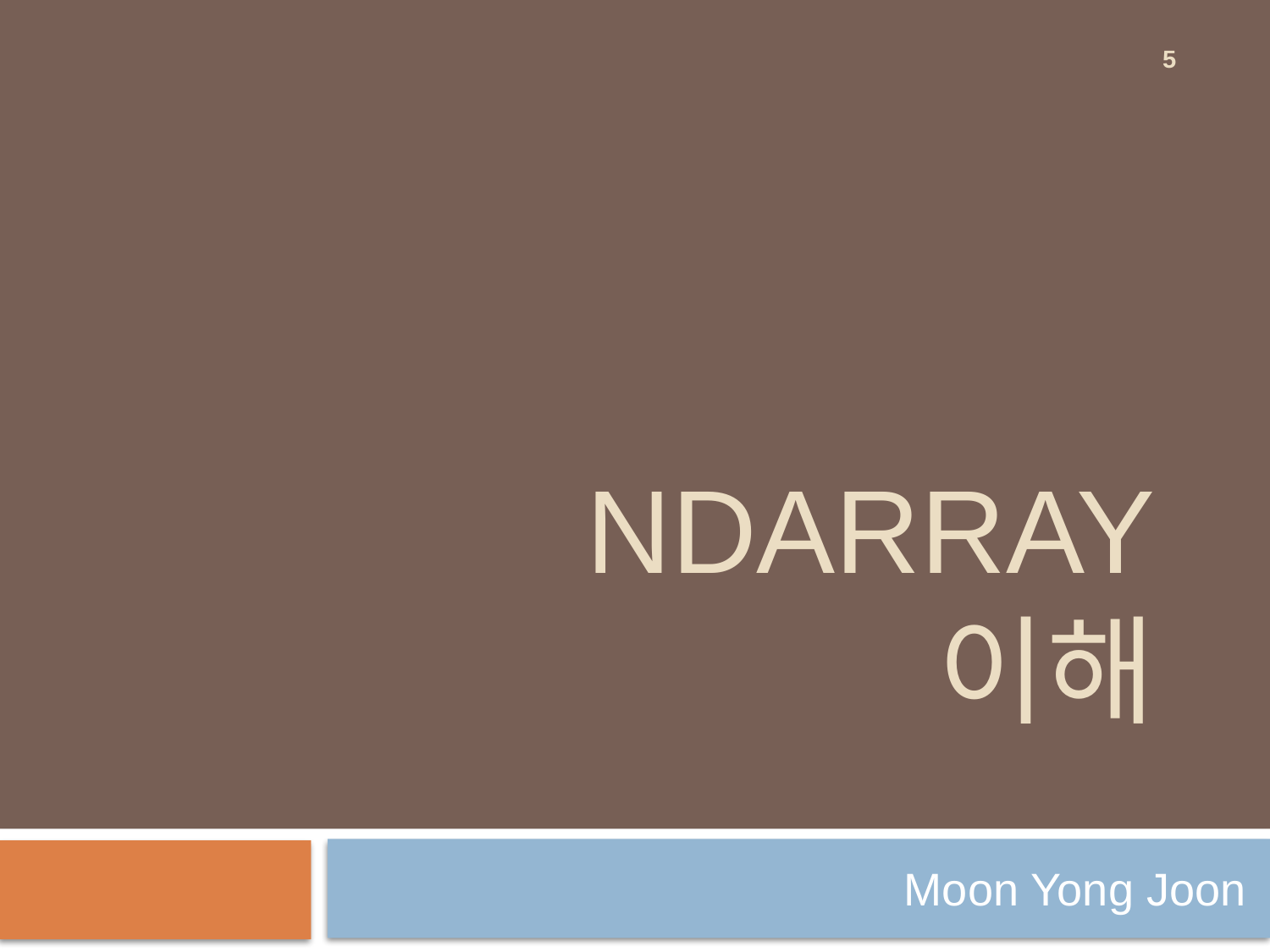

5
# NdArray 이해
Moon Yong Joon